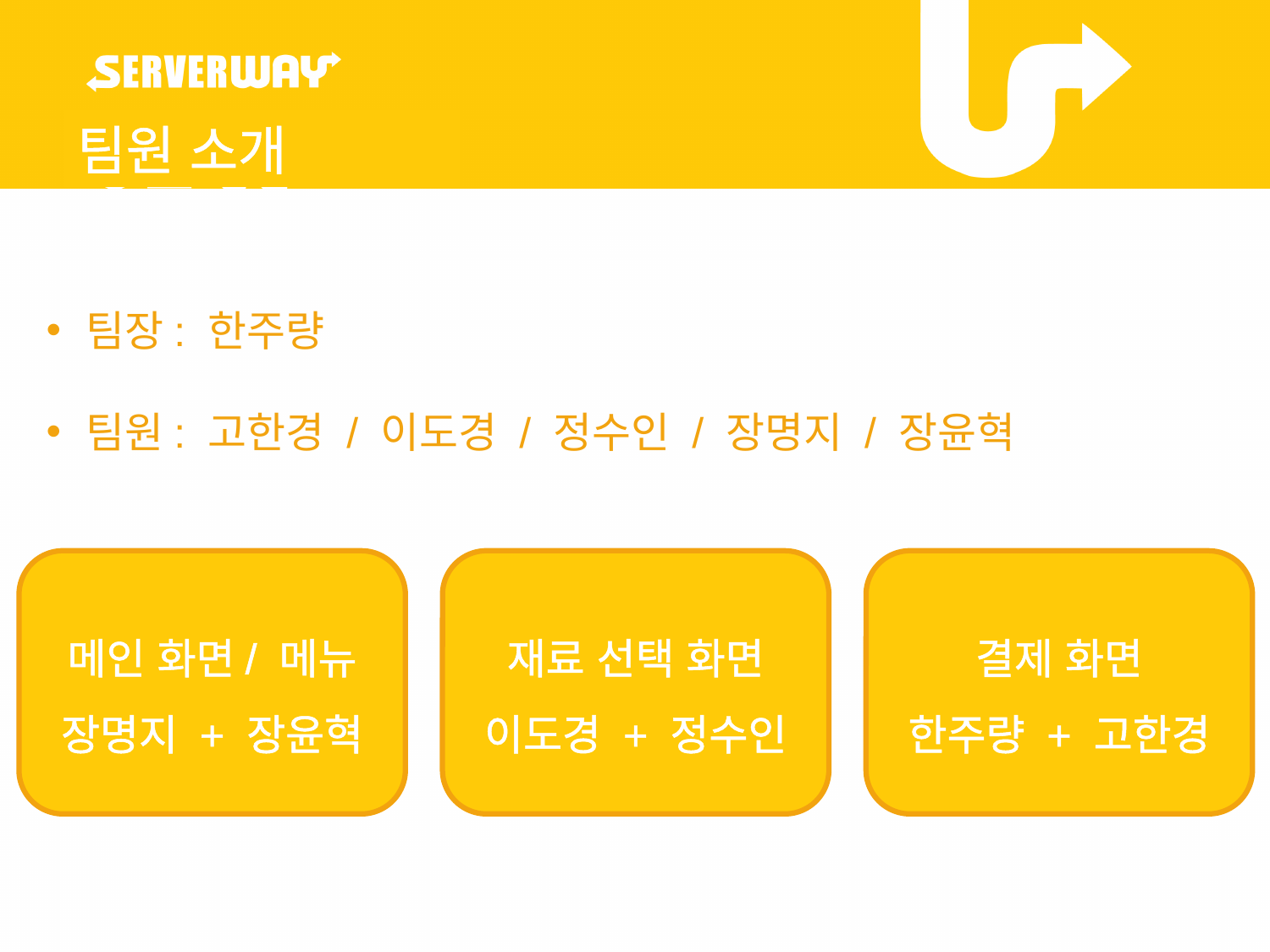

팀원 소개
팀장: 한주량

팀원: 고한경 / 이도경 / 정수인 / 장명지 / 장윤혁
메인 화면/ 메뉴
장명지 + 장윤혁
재료 선택 화면
이도경 + 정수인
결제 화면
한주량 + 고한경